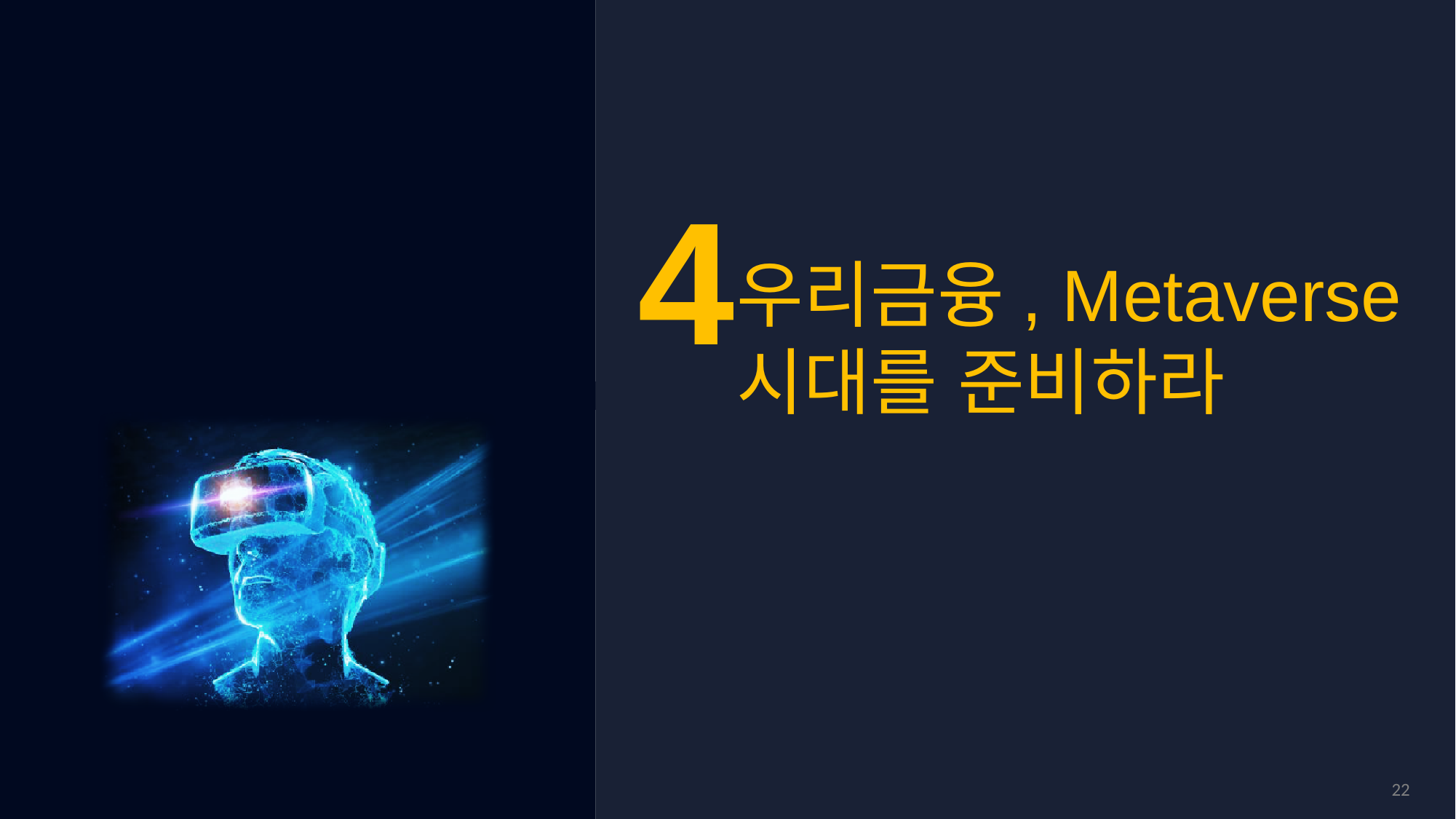

4
우리금융, Metaverse
시대를 준비하라
Metaverse 도입 전략, Idea
22